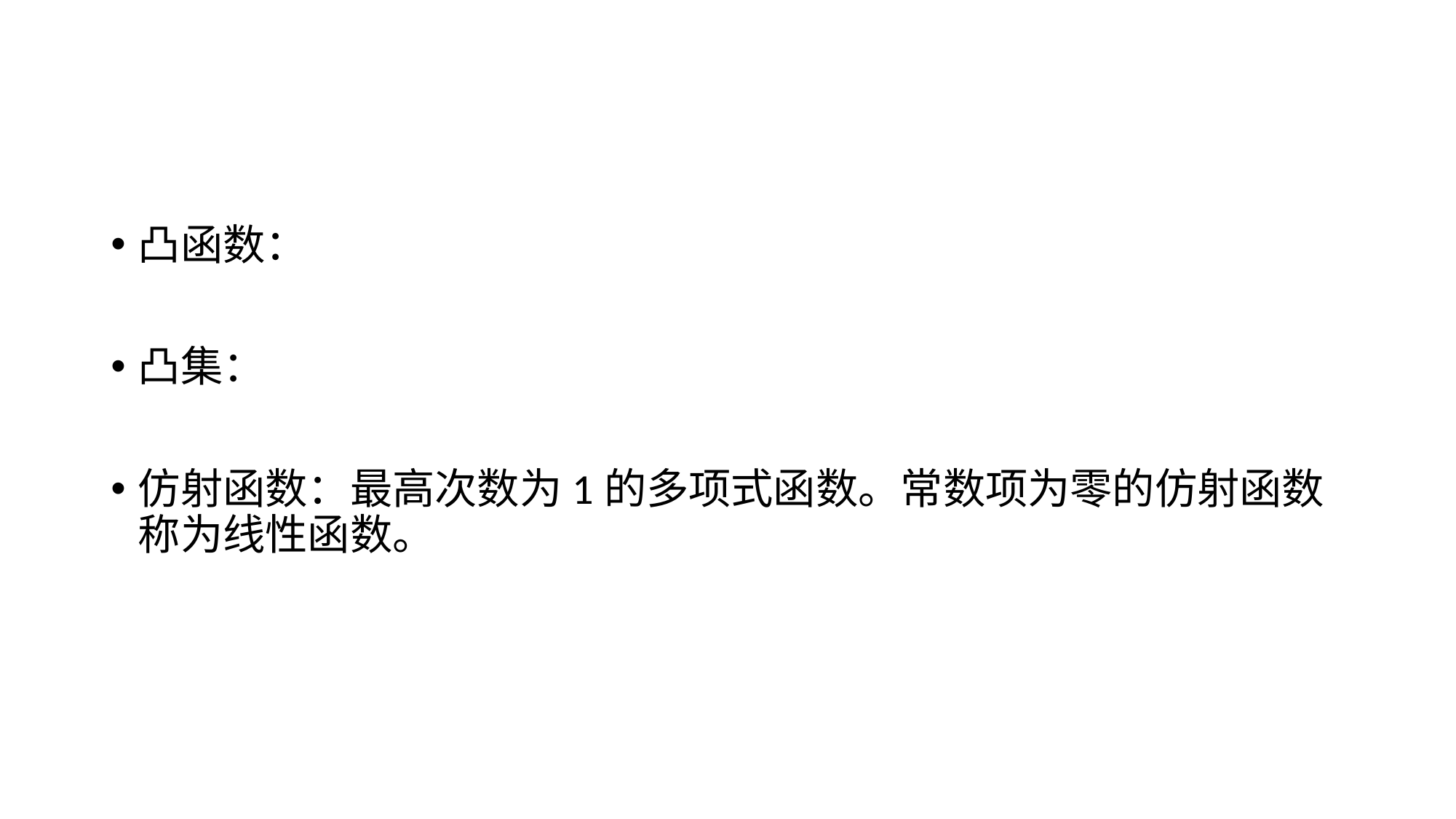

#
凸函数：

凸集：

仿射函数：最高次数为1的多项式函数。常数项为零的仿射函数称为线性函数。